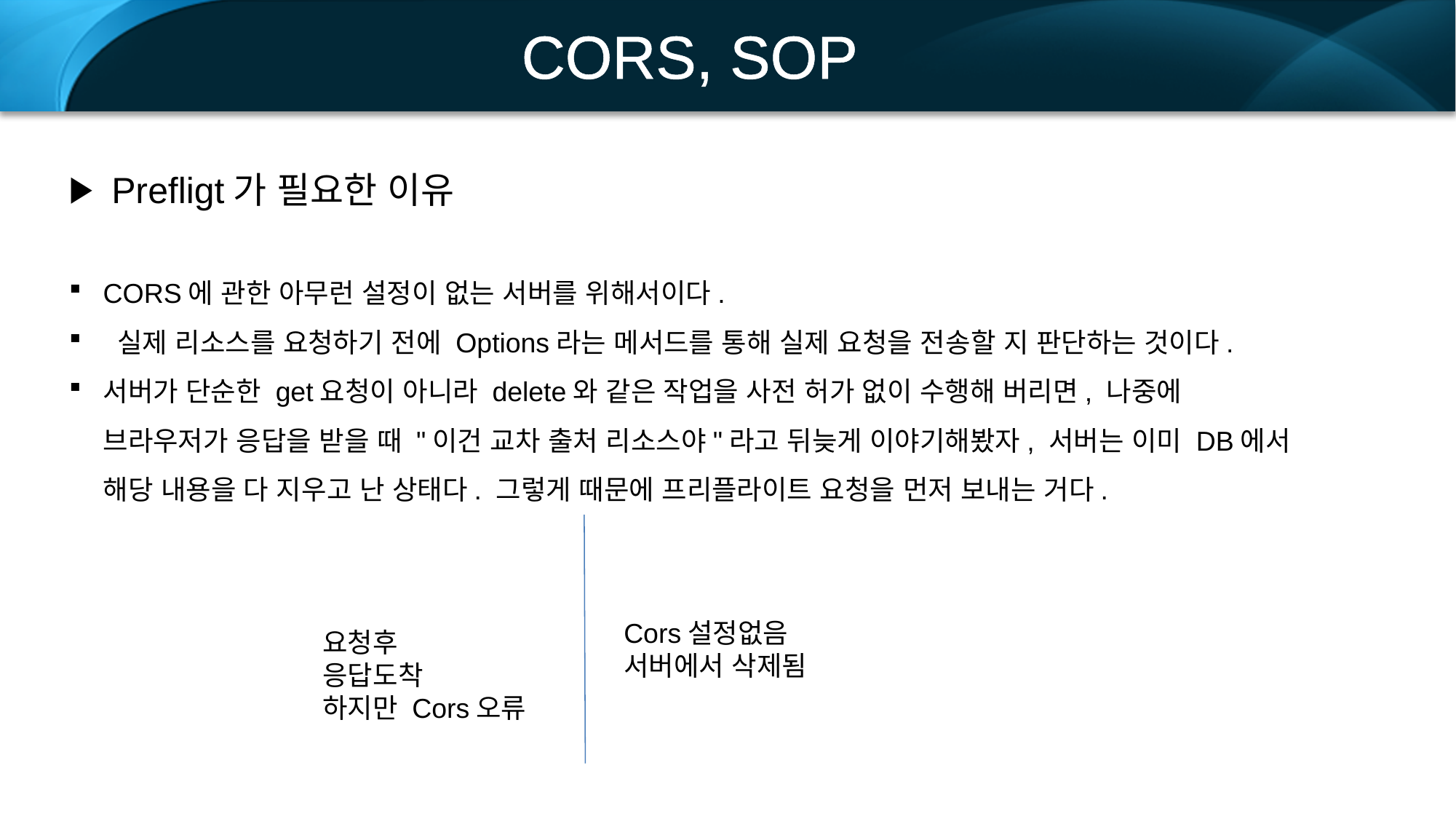

CORS, SOP
Prefligt가 필요한 이유

CORS에 관한 아무런 설정이 없는 서버를 위해서이다.
 실제 리소스를 요청하기 전에 Options라는 메서드를 통해 실제 요청을 전송할 지 판단하는 것이다.
서버가 단순한 get요청이 아니라 delete와 같은 작업을 사전 허가 없이 수행해 버리면, 나중에 브라우저가 응답을 받을 때 "이건 교차 출처 리소스야"라고 뒤늦게 이야기해봤자, 서버는 이미 DB에서 해당 내용을 다 지우고 난 상태다. 그렇게 때문에 프리플라이트 요청을 먼저 보내는 거다.
Cors설정없음
서버에서 삭제됨
요청후
응답도착
하지만 Cors오류